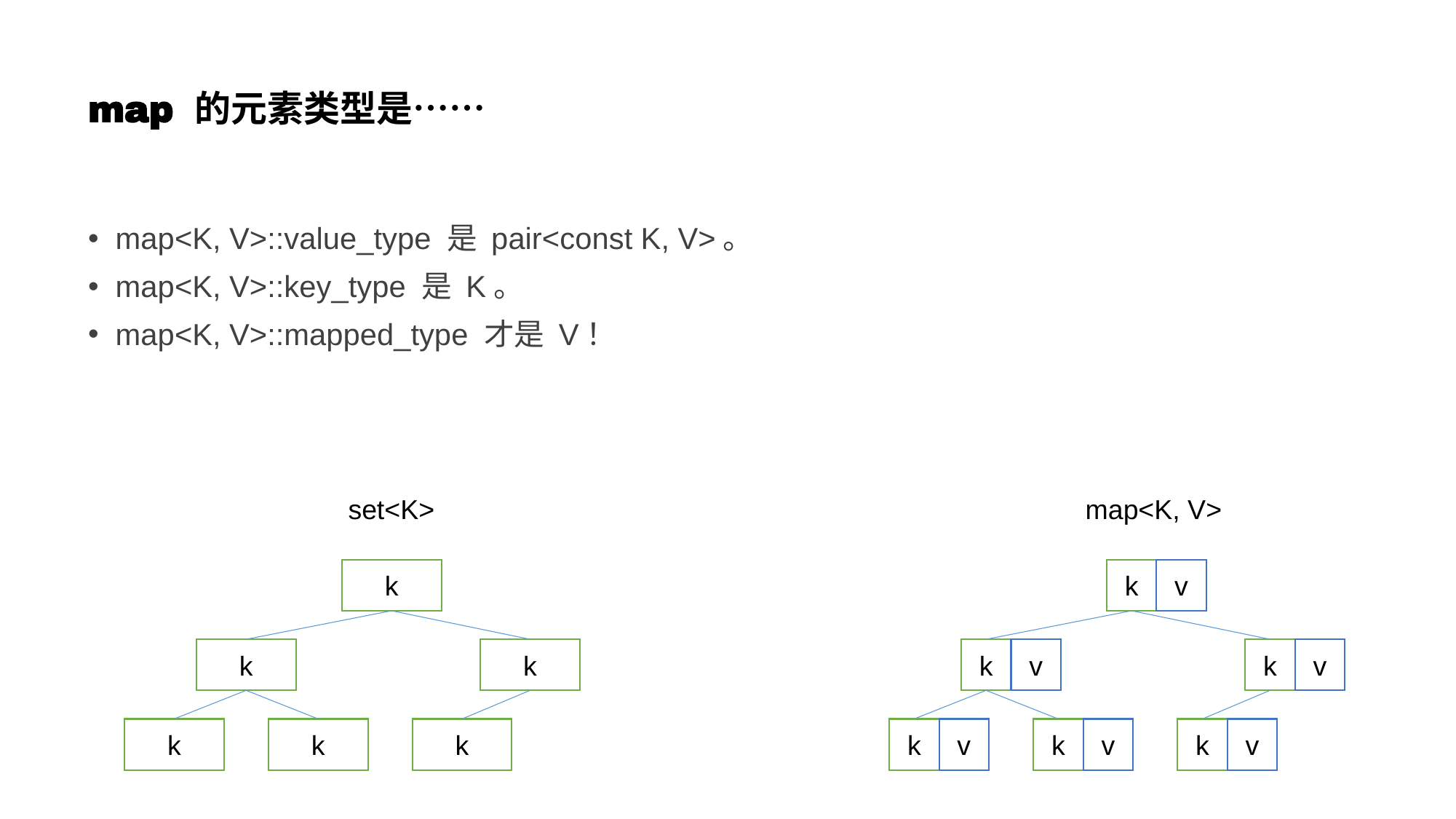

# map 的元素类型是……
map<K, V>::value_type 是 pair<const K, V>。
map<K, V>::key_type 是 K。
map<K, V>::mapped_type 才是 V！
set<K>
map<K, V>
k
k
v
k
k
k
v
k
v
k
k
k
k
v
k
v
k
v